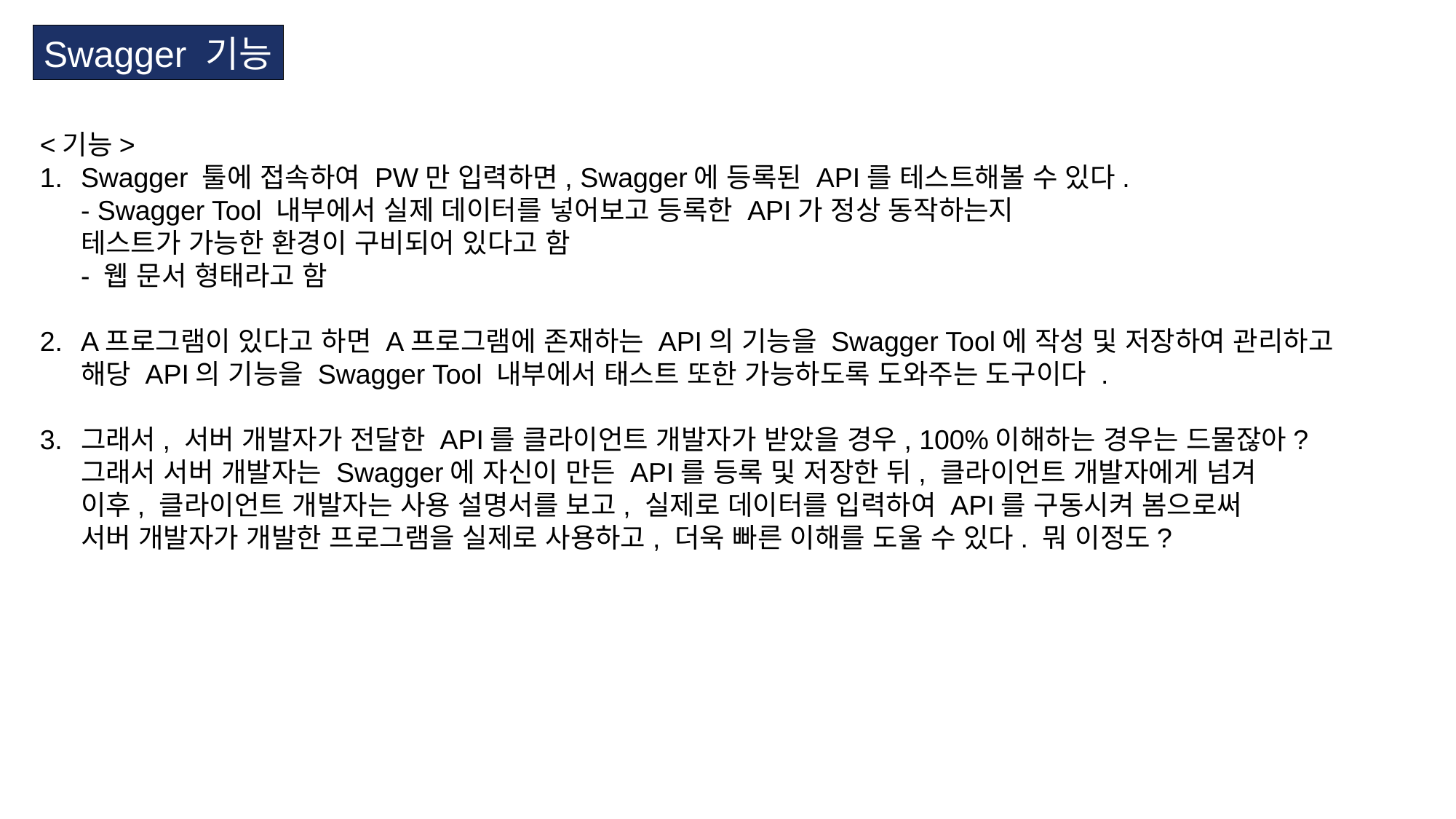

Swagger 기능
<기능>
Swagger 툴에 접속하여 PW만 입력하면, Swagger에 등록된 API를 테스트해볼 수 있다.
- Swagger Tool 내부에서 실제 데이터를 넣어보고 등록한 API가 정상 동작하는지
테스트가 가능한 환경이 구비되어 있다고 함
- 웹 문서 형태라고 함

A프로그램이 있다고 하면 A프로그램에 존재하는 API의 기능을 Swagger Tool에 작성 및 저장하여 관리하고
해당 API의 기능을 Swagger Tool 내부에서 태스트 또한 가능하도록 도와주는 도구이다 .

그래서, 서버 개발자가 전달한 API를 클라이언트 개발자가 받았을 경우, 100%이해하는 경우는 드물잖아?
그래서 서버 개발자는 Swagger에 자신이 만든 API를 등록 및 저장한 뒤, 클라이언트 개발자에게 넘겨
이후, 클라이언트 개발자는 사용 설명서를 보고, 실제로 데이터를 입력하여 API를 구동시켜 봄으로써
서버 개발자가 개발한 프로그램을 실제로 사용하고, 더욱 빠른 이해를 도울 수 있다. 뭐 이정도?